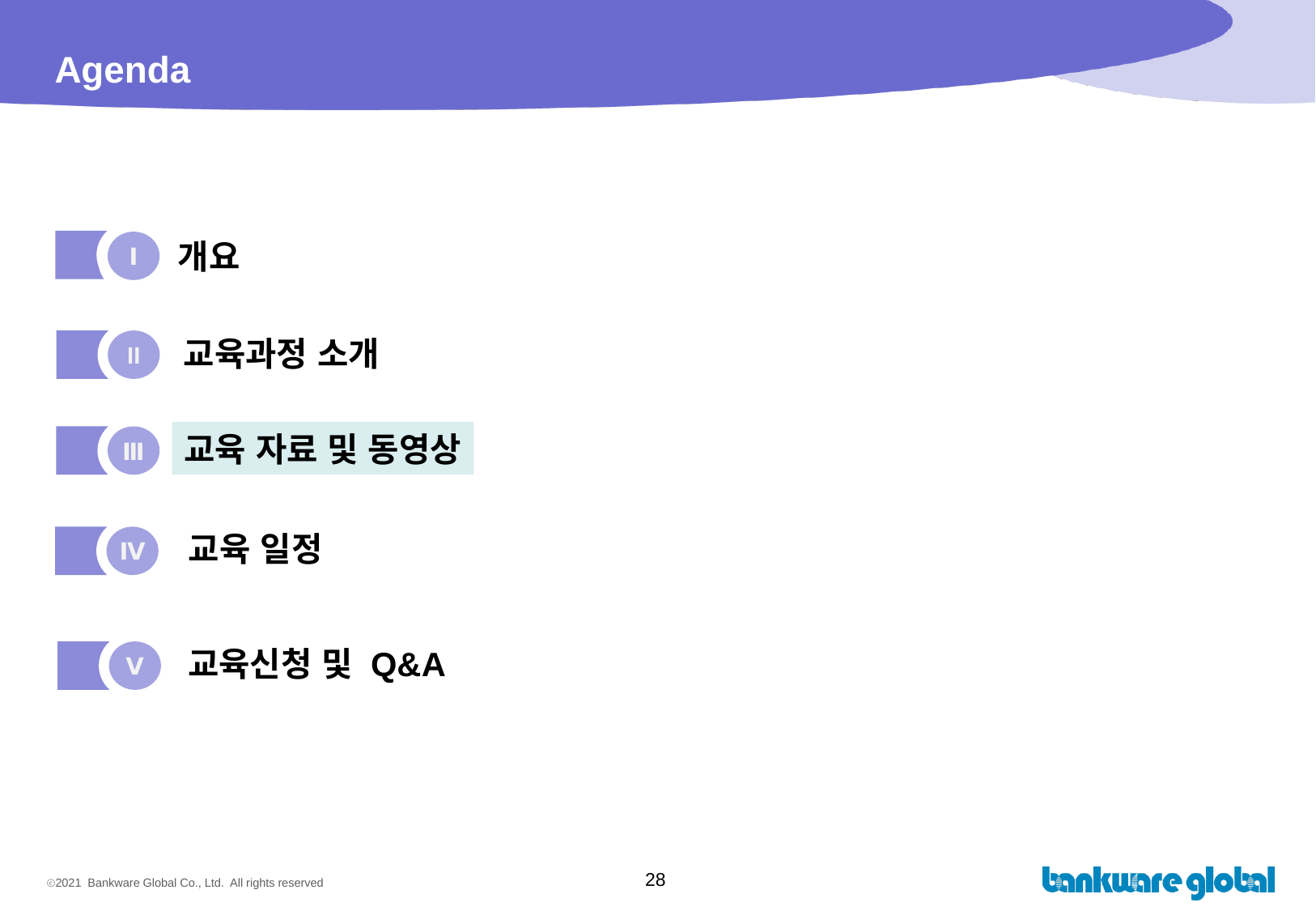

# Agenda

개요

Ⅰ

교육과정 소개

II

교육 자료 및 동영상

Ⅲ

교육 일정

Ⅳ

교육신청 및 Q&A

Ⅴ